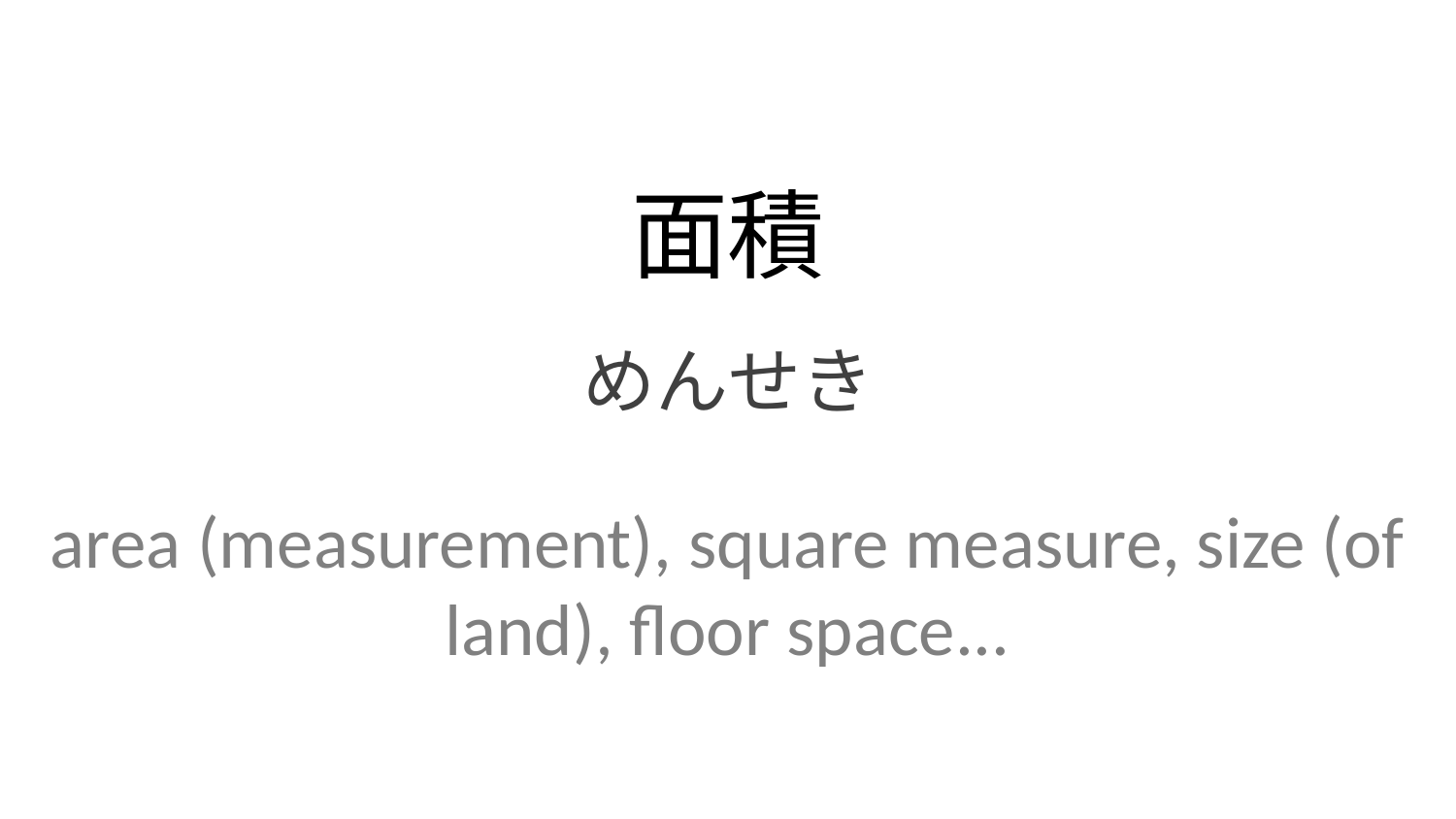

面積

めんせき
area (measurement), square measure, size (of land), floor space...